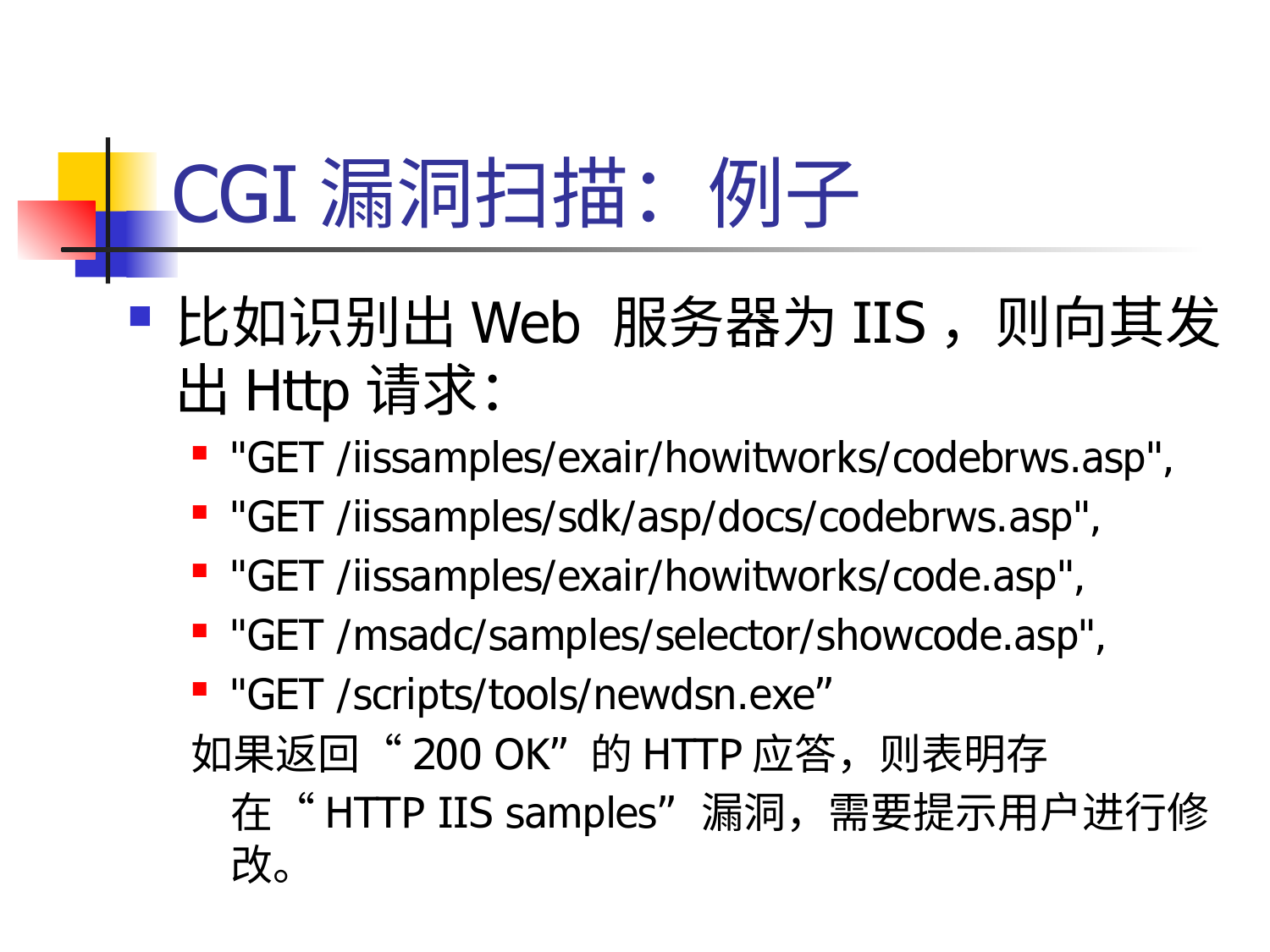

# CGI漏洞扫描：例子
比如识别出Web 服务器为IIS，则向其发出Http请求：
"GET /iissamples/exair/howitworks/codebrws.asp",
"GET /iissamples/sdk/asp/docs/codebrws.asp",
"GET /iissamples/exair/howitworks/code.asp",
"GET /msadc/samples/selector/showcode.asp",
"GET /scripts/tools/newdsn.exe”
如果返回“200 OK” 的HTTP应答，则表明存在“HTTP IIS samples” 漏洞，需要提示用户进行修改。